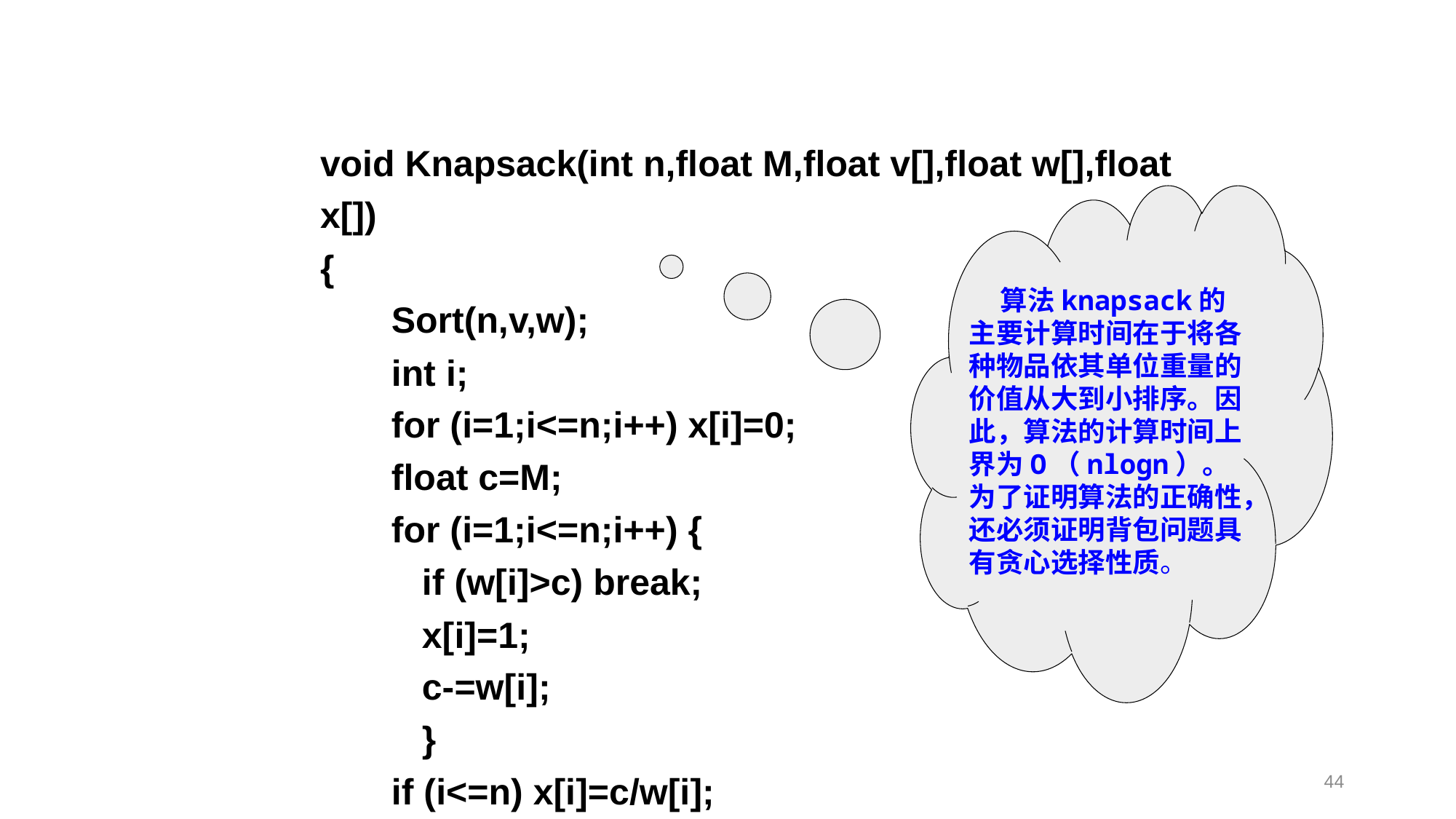

void Knapsack(int n,float M,float v[],float w[],float x[])
{
       Sort(n,v,w);
       int i;
       for (i=1;i<=n;i++) x[i]=0;
       float c=M;
       for (i=1;i<=n;i++) {
          if (w[i]>c) break;
          x[i]=1;
          c-=w[i];
          }
       if (i<=n) x[i]=c/w[i];
}
    算法knapsack的主要计算时间在于将各种物品依其单位重量的价值从大到小排序。因此，算法的计算时间上界为O（nlogn）。
为了证明算法的正确性，还必须证明背包问题具有贪心选择性质。
44